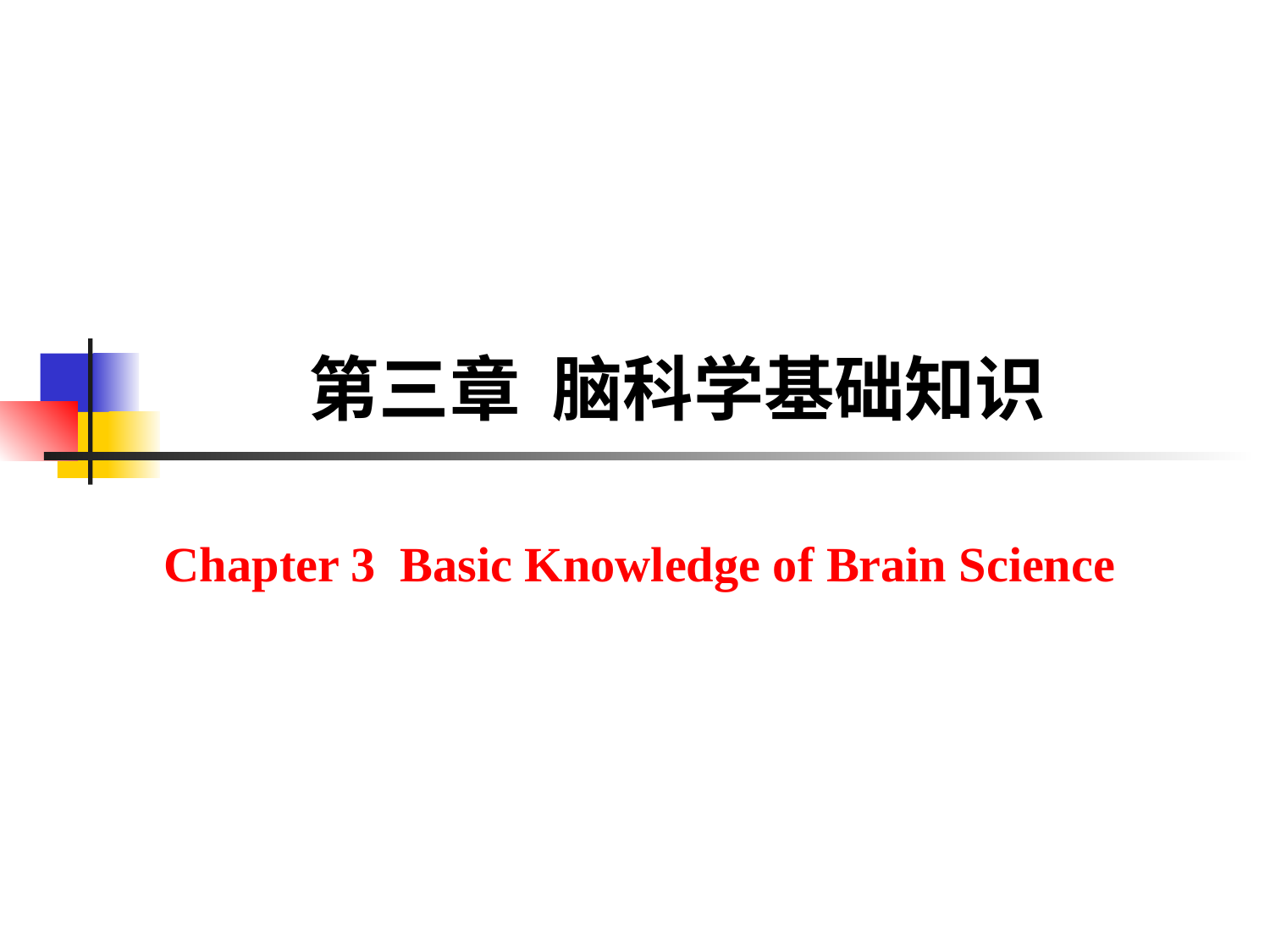

# 第三章  脑科学基础知识
Chapter 3  Basic Knowledge of Brain Science